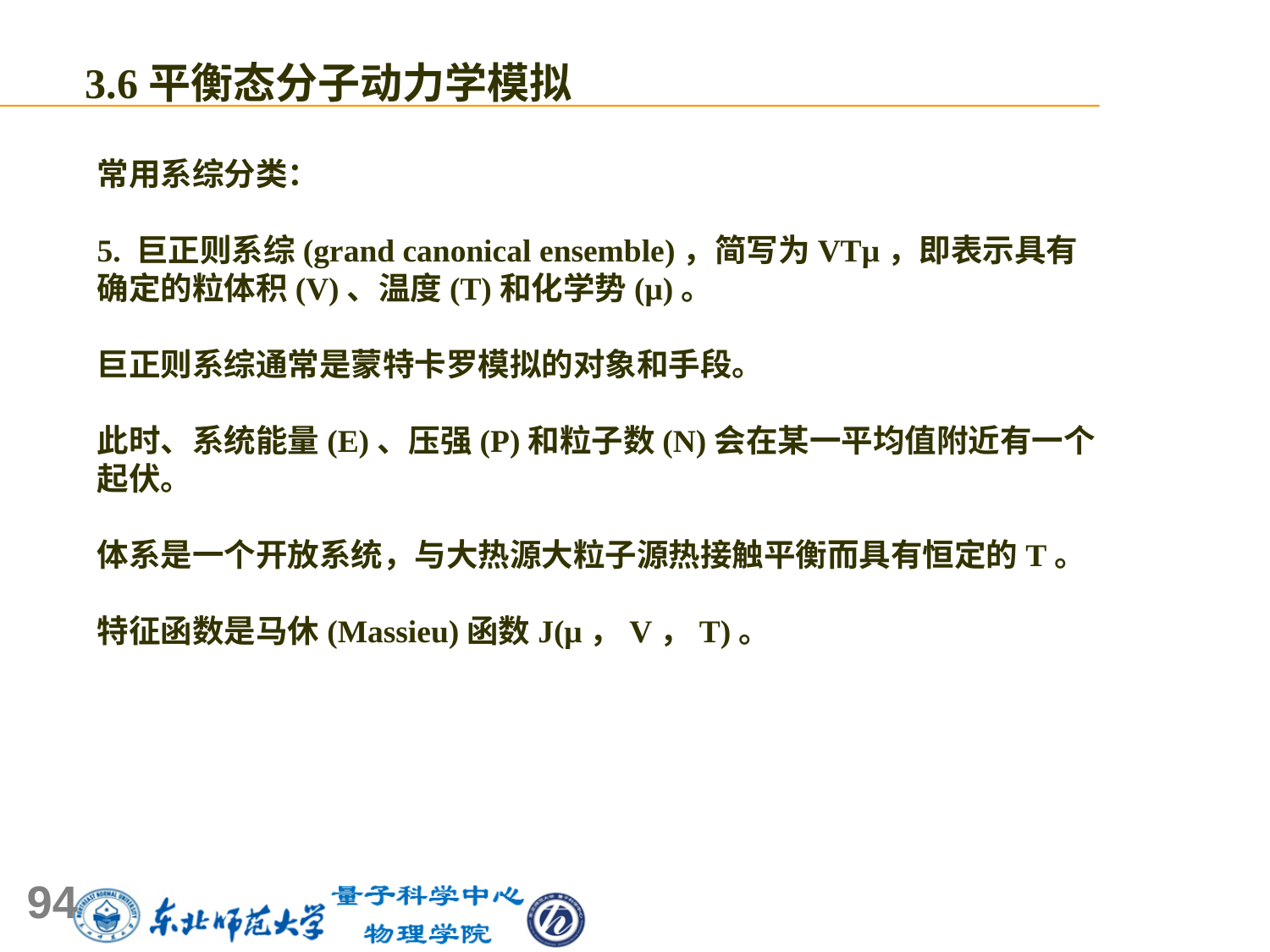

3.6平衡态分子动力学模拟

常用系综分类：

5. 巨正则系综(grand canonical ensemble)，简写为VTμ，即表示具有确定的粒体积(V)、温度(T)和化学势(μ)。
巨正则系综通常是蒙特卡罗模拟的对象和手段。
此时、系统能量(E)、压强(P)和粒子数(N)会在某一平均值附近有一个起伏。
体系是一个开放系统，与大热源大粒子源热接触平衡而具有恒定的T。
特征函数是马休(Massieu)函数J(μ，V，T)。
94